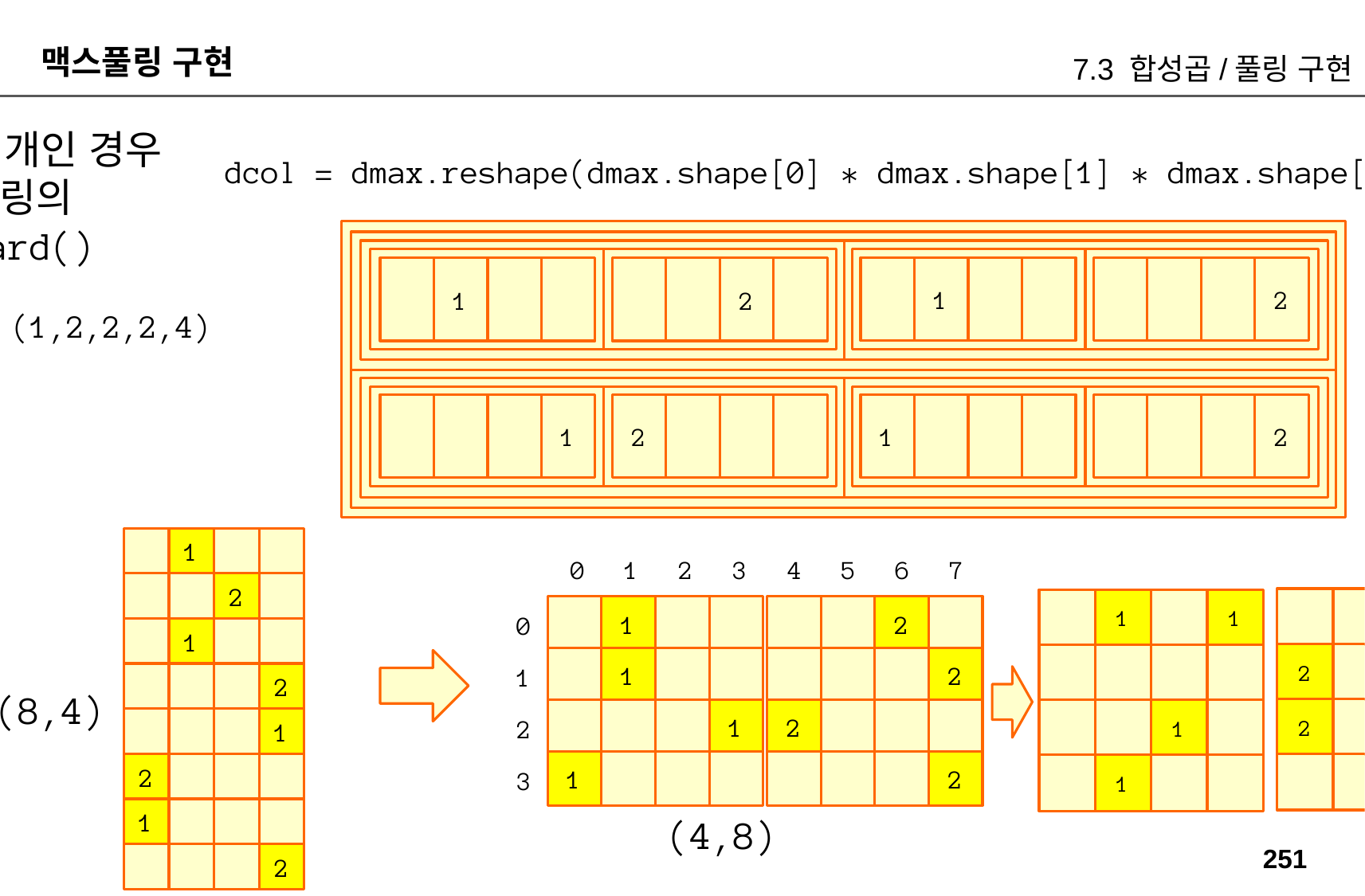

맥스풀링 구현
7.3 합성곱/풀링 구현
채널 2개인 경우
맥스 풀링의
backward()
dcol = dmax.reshape(dmax.shape[0] * dmax.shape[1] * dmax.shape[2], -1)

2
1

1

2
(1,2,2,2,4)

1

2

2

1

1

0
1
2
3
4
5
6
7

2

1

1

1

2

0

1

2

2

1

2
1

2

(8,4)
2

1

1
2

2

1
1

2
3
2

2

1

1

(4,8)

2